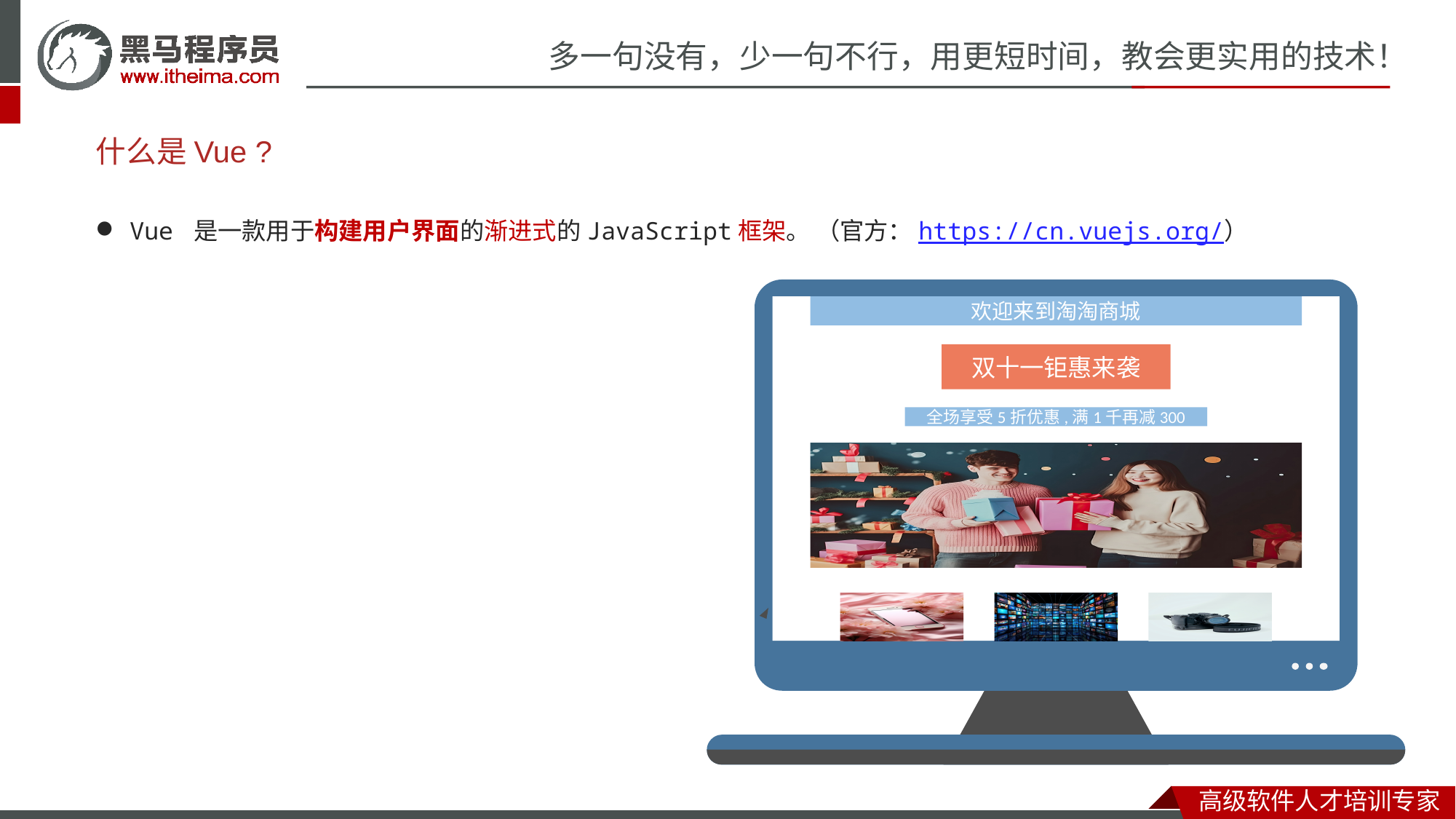

# 什么是Vue ?
Vue 是一款用于构建用户界面的渐进式的JavaScript框架。 （官方：https://cn.vuejs.org/）

欢迎来到淘淘商城
双十一钜惠来袭
全场享受5折优惠,满1千再减300